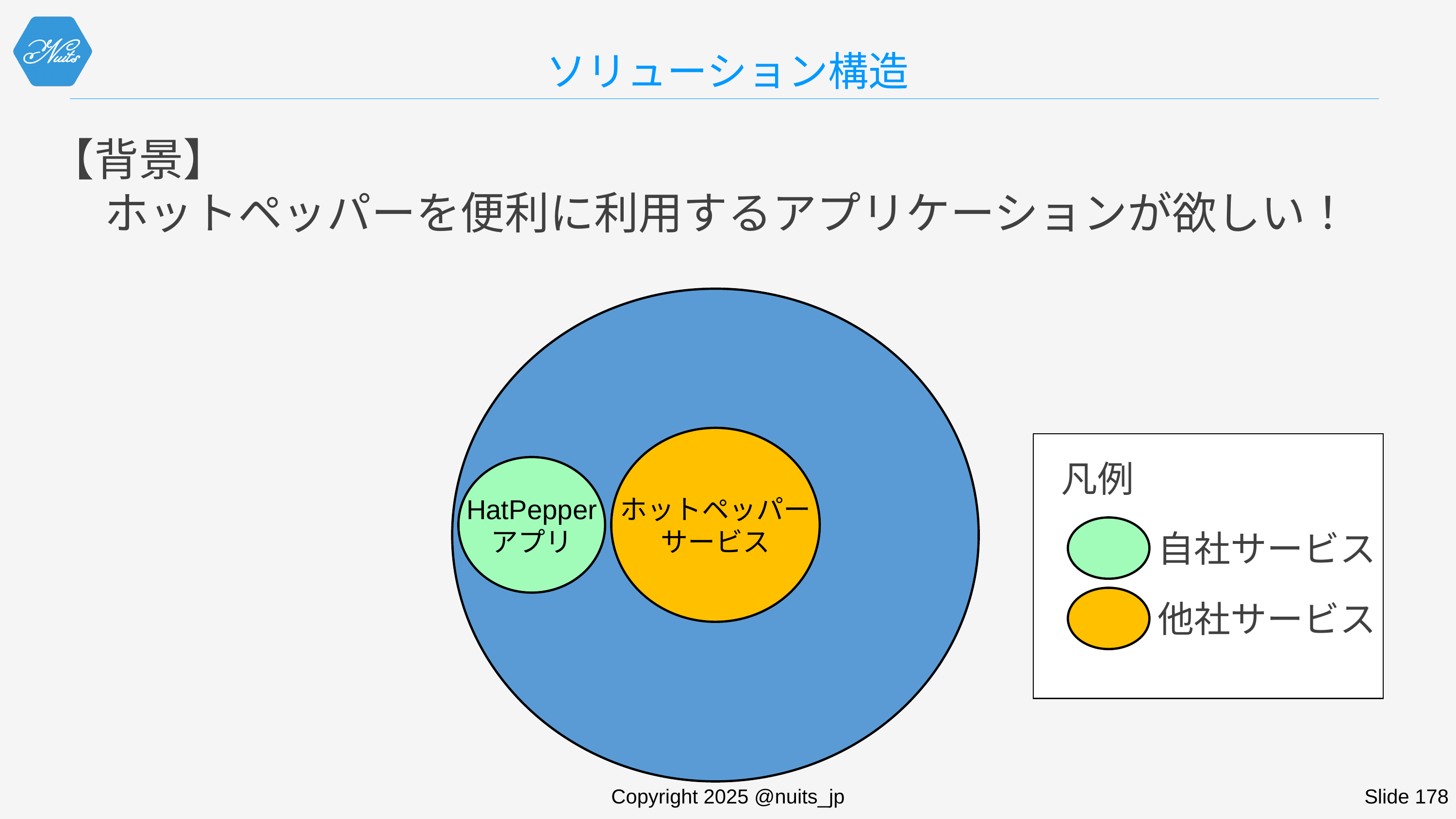

# ソリューション構造
【背景】
ホットペッパーを便利に利用するアプリケーションが欲しい！

ホットペッパー
サービス
HatPepper
アプリ

凡例

自社サービス

他社サービス